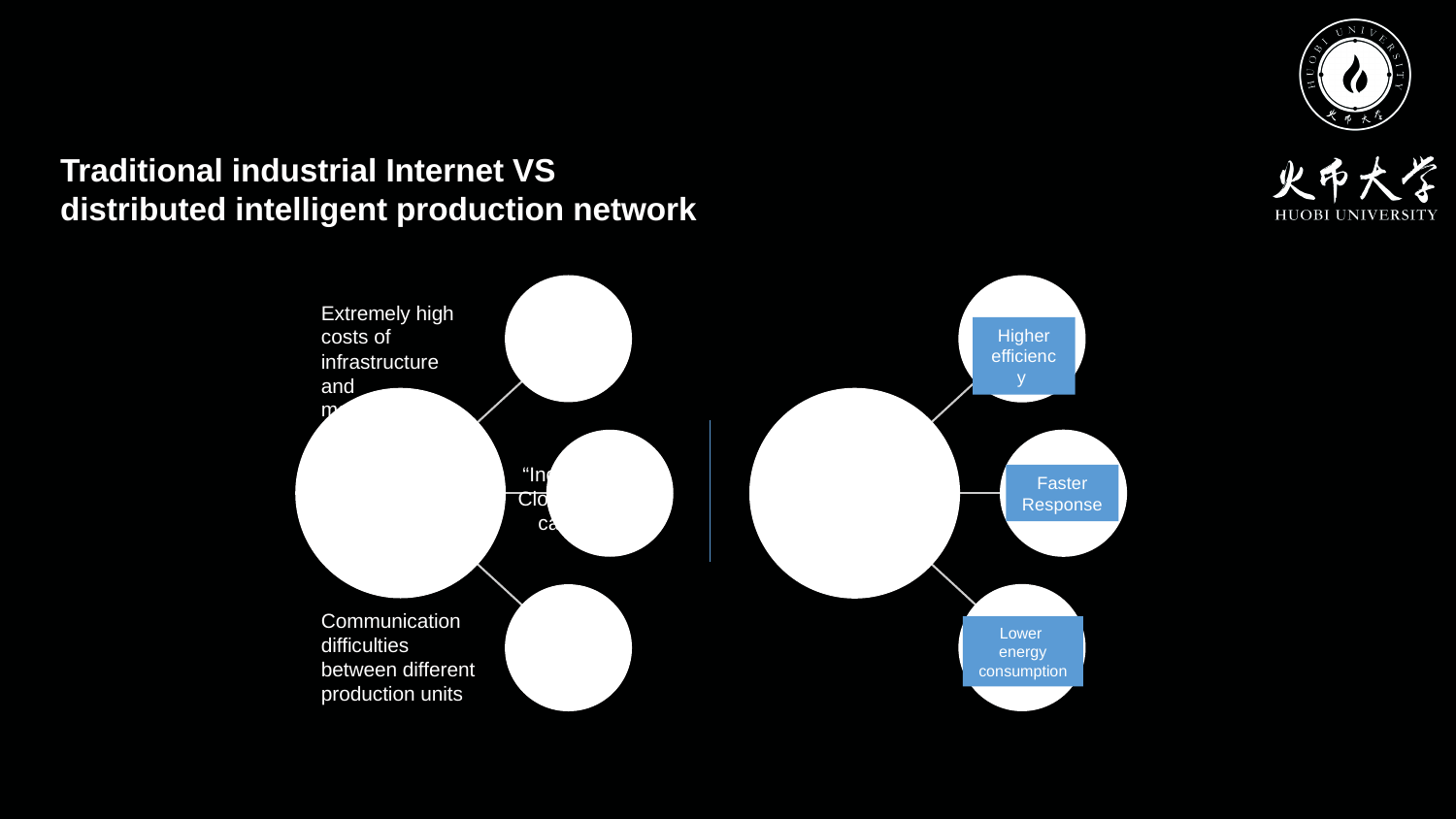

Traditional industrial Internet VS
distributed intelligent production network

Extremely high costs of infrastructure and maintenance
One breakdown leads to collapse of the whole network
“Industiral Cloud”as a carrier
Communication difficulties between different production units
效率更高
响应更快
能耗更低
Higher efficiency
“Mix of Cloud and Blockchain”production network
Faster Response
Lower  energy
consumption